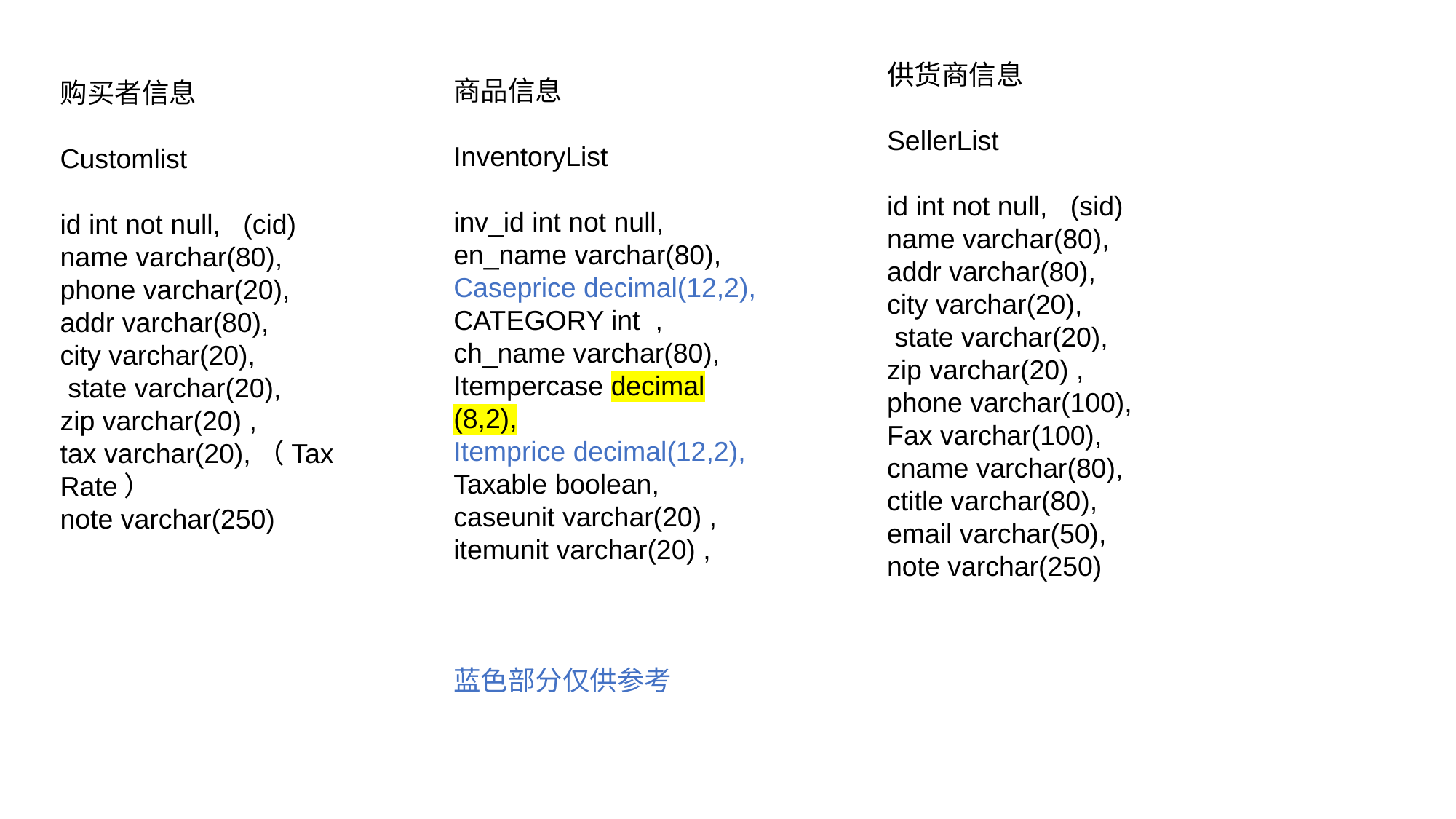

供货商信息

SellerList

id int not null,   (sid)
name varchar(80),
addr varchar(80),
city varchar(20),
 state varchar(20),
zip varchar(20) ,
phone varchar(100),
Fax varchar(100),
cname varchar(80),
ctitle varchar(80),
email varchar(50),
note varchar(250)

商品信息

InventoryList

inv_id int not null,
en_name varchar(80),
Caseprice decimal(12,2),
CATEGORY int  ,
ch_name varchar(80),
Itempercase decimal (8,2),
Itemprice decimal(12,2),
Taxable boolean,
caseunit varchar(20) ,
itemunit varchar(20) ,

蓝色部分仅供参考

购买者信息

Customlist

id int not null,   (cid)
name varchar(80),
phone varchar(20),
addr varchar(80),
city varchar(20),
 state varchar(20),
zip varchar(20) ,
tax varchar(20),（Tax Rate）
note varchar(250)